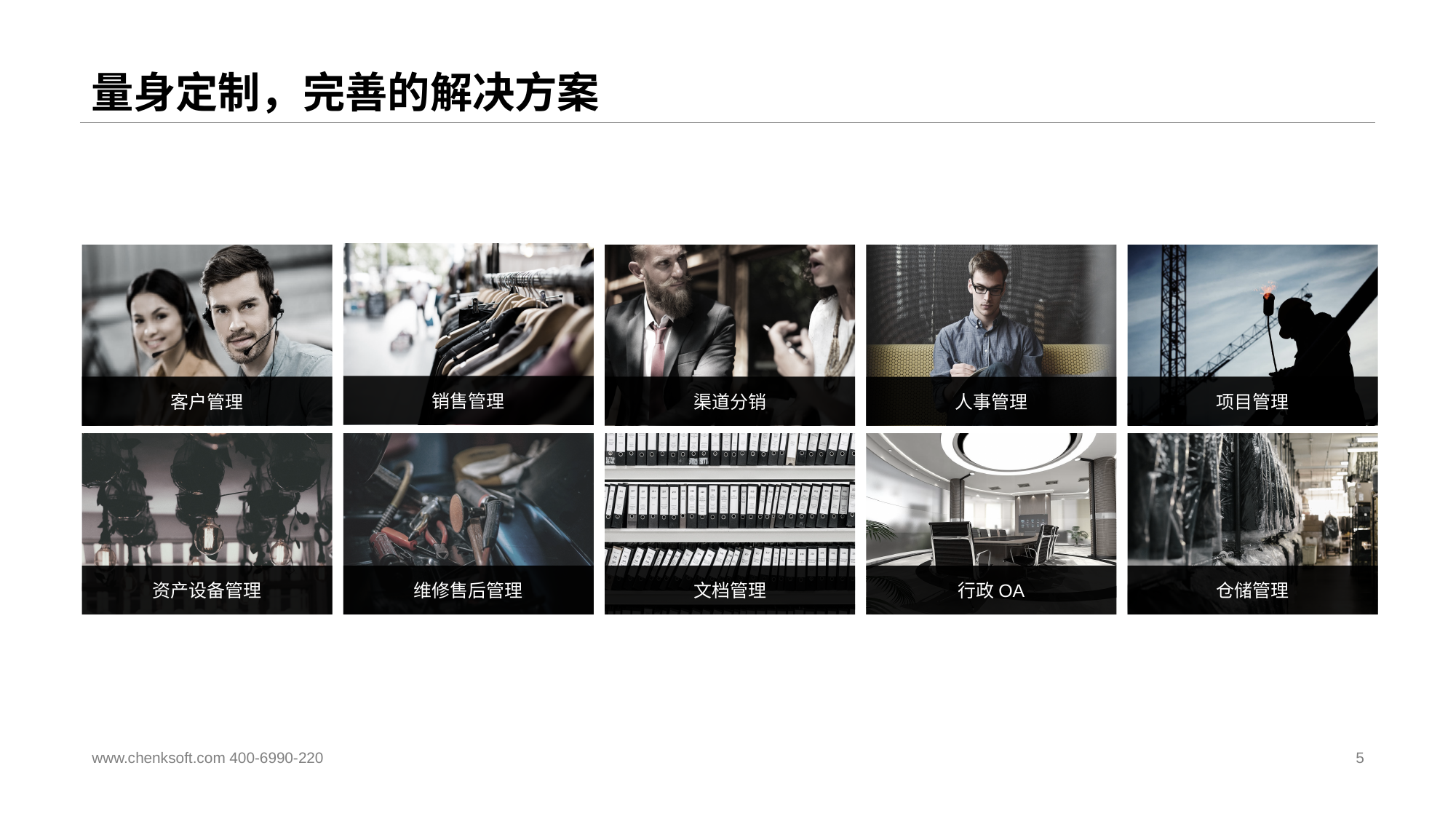

# 量身定制，完善的解决方案

销售管理
项目管理
客户管理
渠道分销
人事管理

资产设备管理
仓储管理
维修售后管理
文档管理
行政OA
5
www.chenksoft.com 400-6990-220